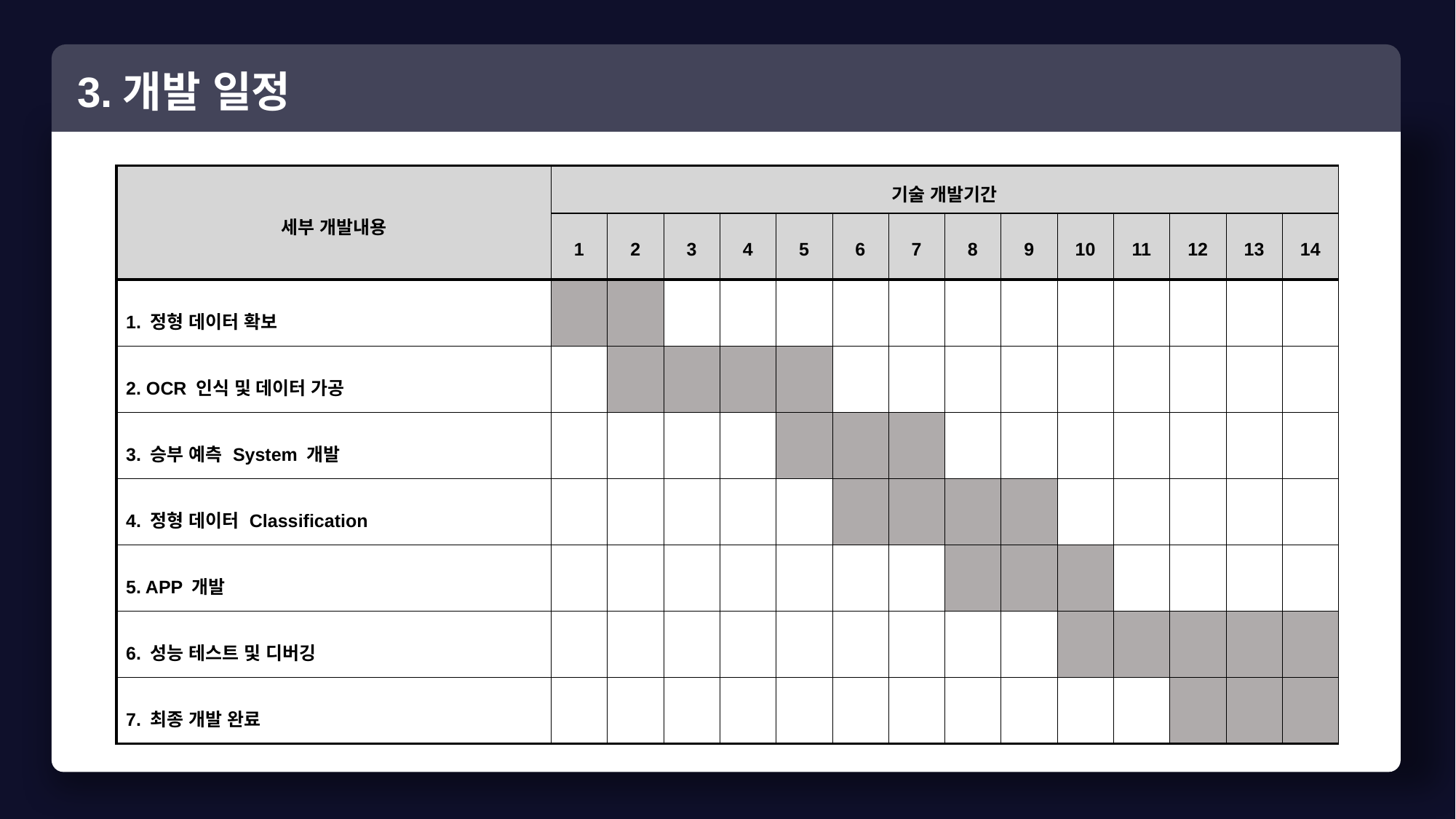

3.개발 일정

| 세부 개발내용 | 기술 개발기간 |  |  |  |  |  |  |  |  |  |  |  |  |  |
| --- | --- | --- | --- | --- | --- | --- | --- | --- | --- | --- | --- | --- | --- | --- |
|  | 1 | 2 | 3 | 4 | 5 | 6 | 7 | 8 | 9 | 10 | 11 | 12 | 13 | 14 |
| 1. 정형 데이터 확보 |  |  |  |  |  |  |  |  |  |  |  |  |  |  |
| 2. OCR 인식 및 데이터 가공 |  |  |  |  |  |  |  |  |  |  |  |  |  |  |
| 3. 승부 예측 System 개발 |  |  |  |  |  |  |  |  |  |  |  |  |  |  |
| 4. 정형 데이터 Classification |  |  |  |  |  |  |  |  |  |  |  |  |  |  |
| 5. APP 개발 |  |  |  |  |  |  |  |  |  |  |  |  |  |  |
| 6. 성능 테스트 및 디버깅 |  |  |  |  |  |  |  |  |  |  |  |  |  |  |
| 7. 최종 개발 완료 |  |  |  |  |  |  |  |  |  |  |  |  |  |  |